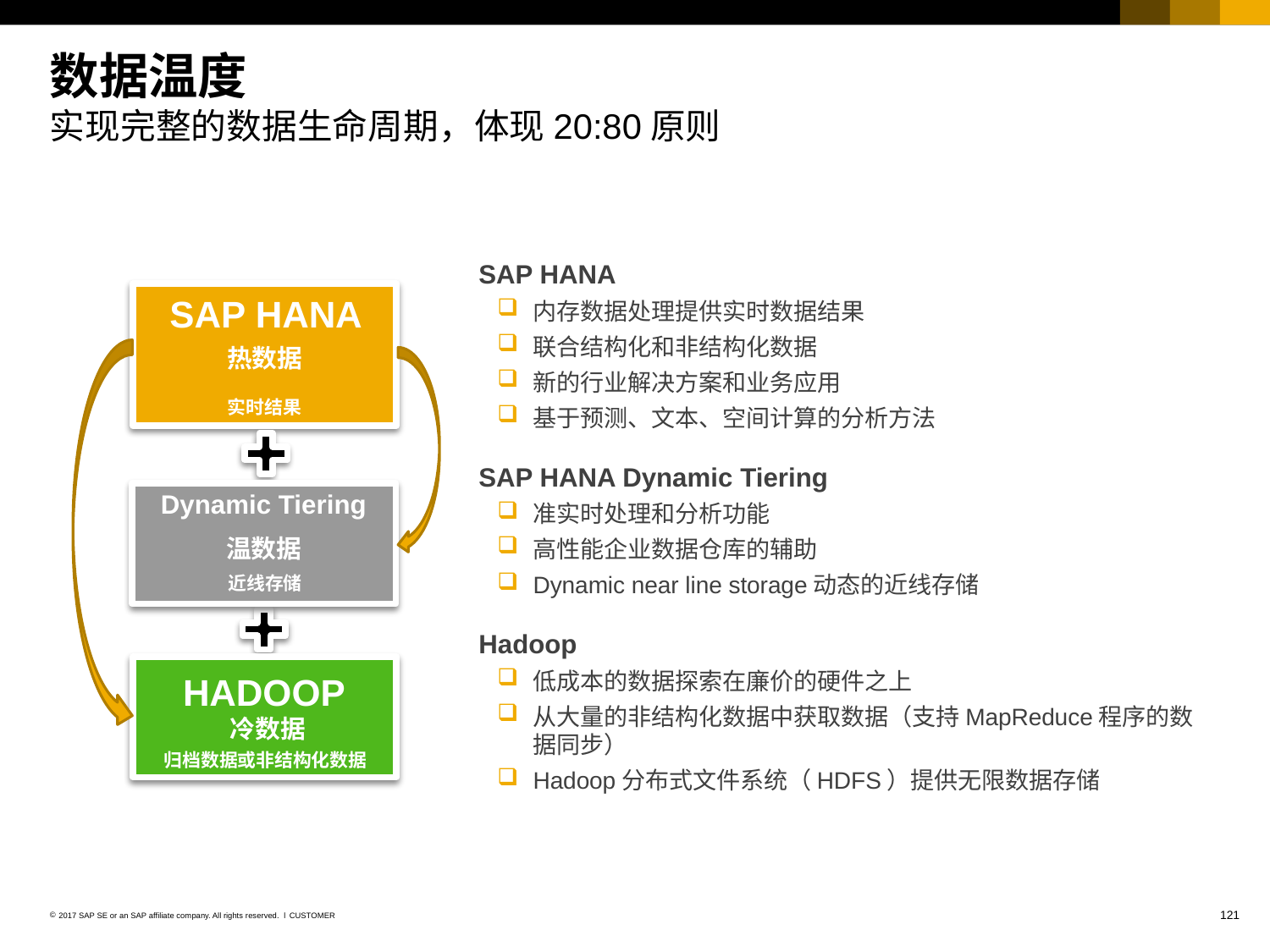

# 数据温度 实现完整的数据生命周期，体现20:80原则
SAP HANA
内存数据处理提供实时数据结果
联合结构化和非结构化数据
新的行业解决方案和业务应用
基于预测、文本、空间计算的分析方法
SAP HANA Dynamic Tiering
准实时处理和分析功能
高性能企业数据仓库的辅助
Dynamic near line storage动态的近线存储
Hadoop
低成本的数据探索在廉价的硬件之上
从大量的非结构化数据中获取数据（支持MapReduce程序的数据同步）
Hadoop分布式文件系统（HDFS）提供无限数据存储

SAP HANA
热数据
实时结果

Dynamic Tiering

温数据
近线存储

HADOOP
冷数据
归档数据或非结构化数据